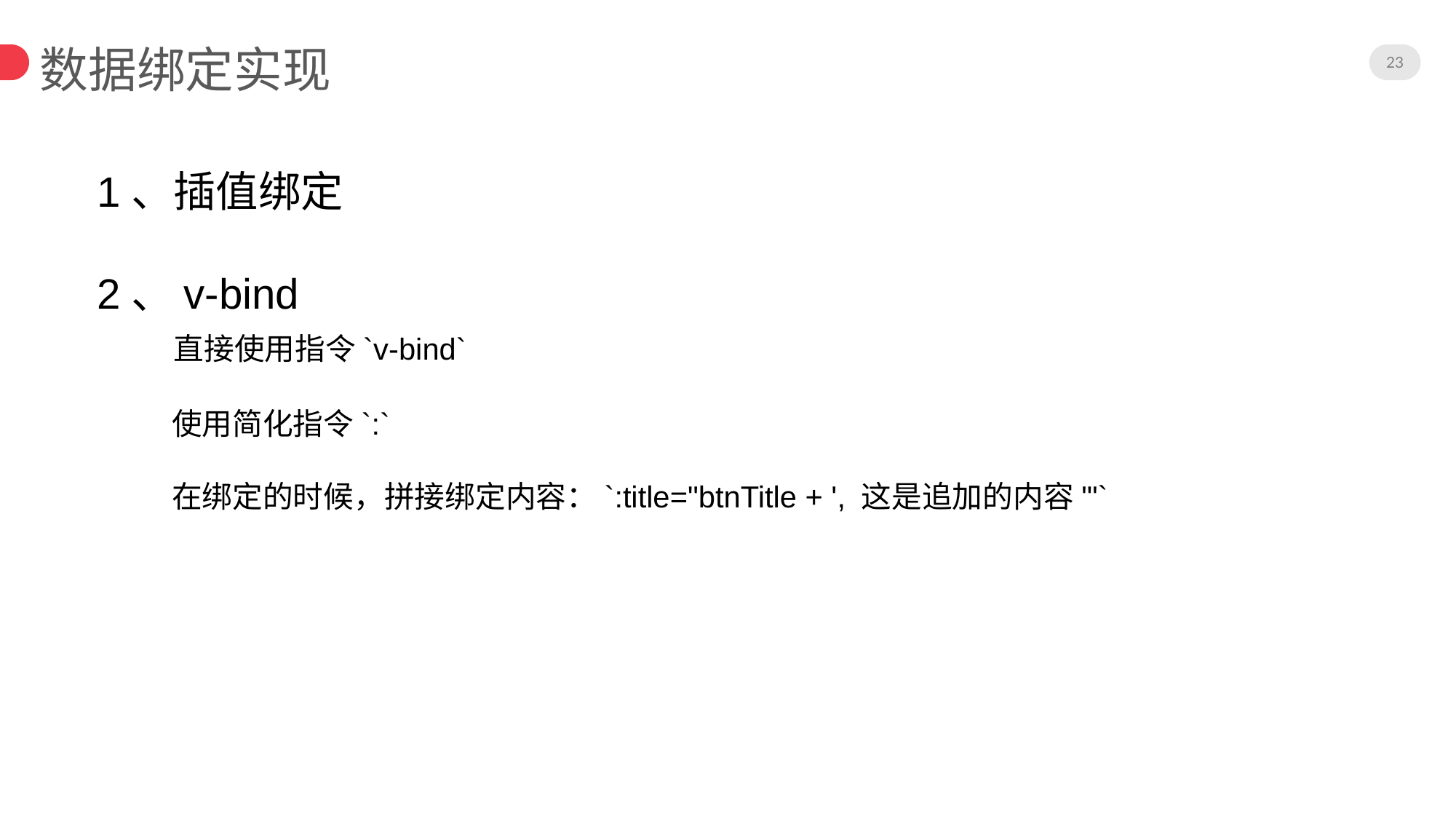

23
数据绑定实现
1、插值绑定

2、v-bind
       直接使用指令`v-bind`
          使用简化指令`:`
          在绑定的时候，拼接绑定内容：`:title="btnTitle + ', 这是追加的内容'"`